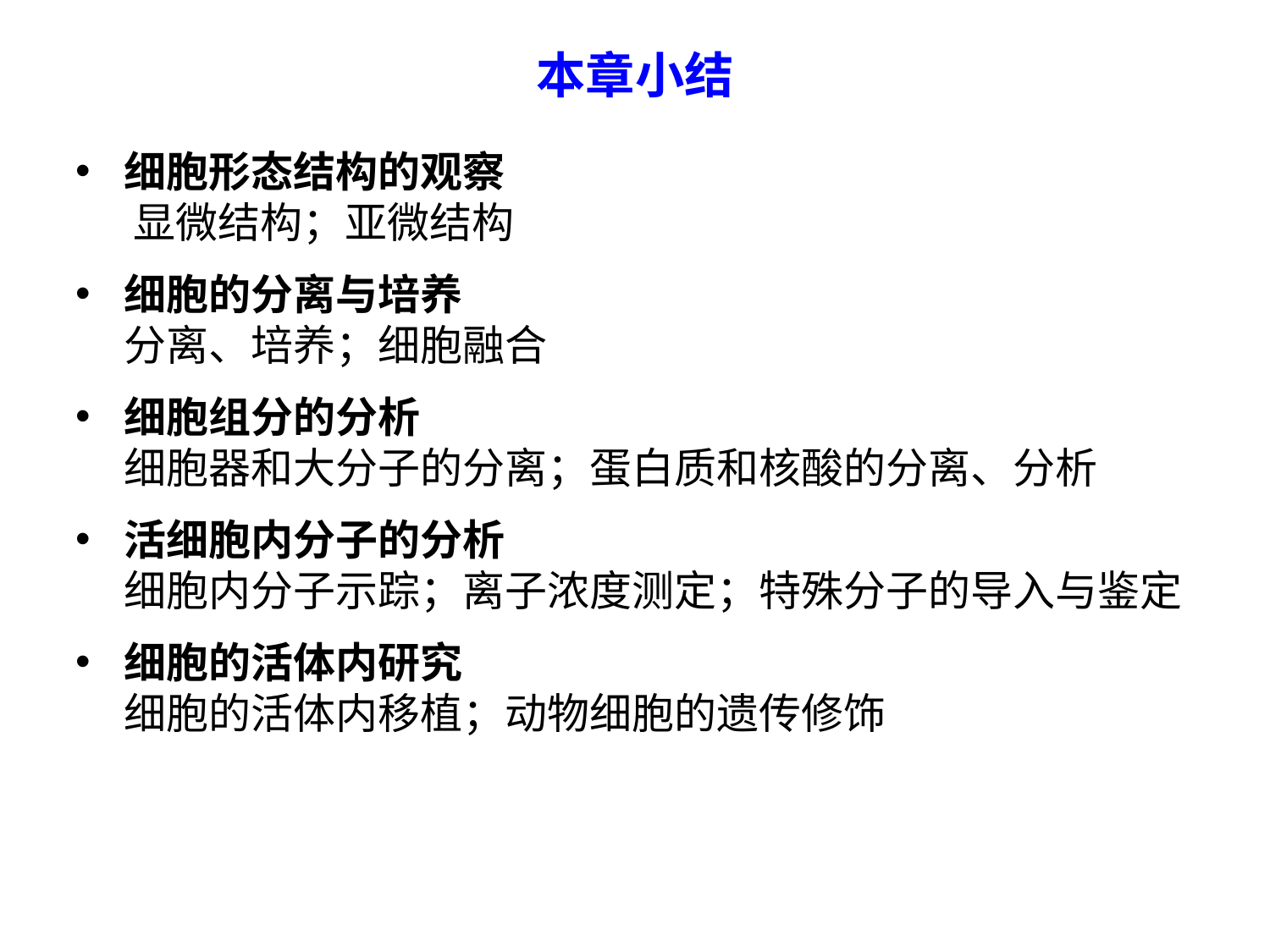

本章小结
细胞形态结构的观察
     显微结构；亚微结构
细胞的分离与培养
    分离、培养；细胞融合
细胞组分的分析
    细胞器和大分子的分离；蛋白质和核酸的分离、分析
活细胞内分子的分析
    细胞内分子示踪；离子浓度测定；特殊分子的导入与鉴定
细胞的活体内研究
    细胞的活体内移植；动物细胞的遗传修饰